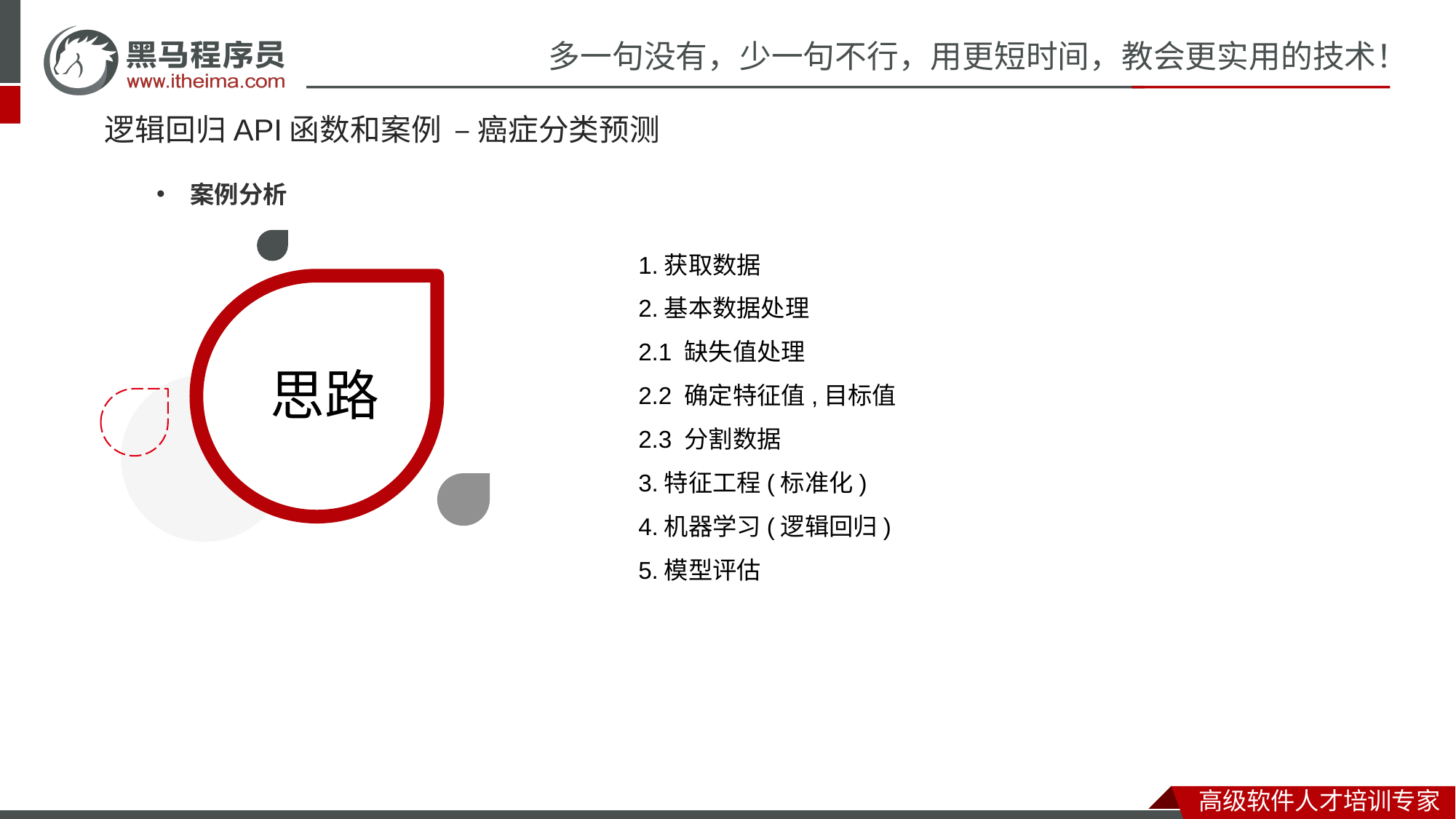

逻辑回归API函数和案例  – 癌症分类预测
案例分析
1.获取数据
2.基本数据处理
2.1 缺失值处理
2.2 确定特征值,目标值
2.3 分割数据
3.特征工程(标准化)
4.机器学习(逻辑回归)
5.模型评估